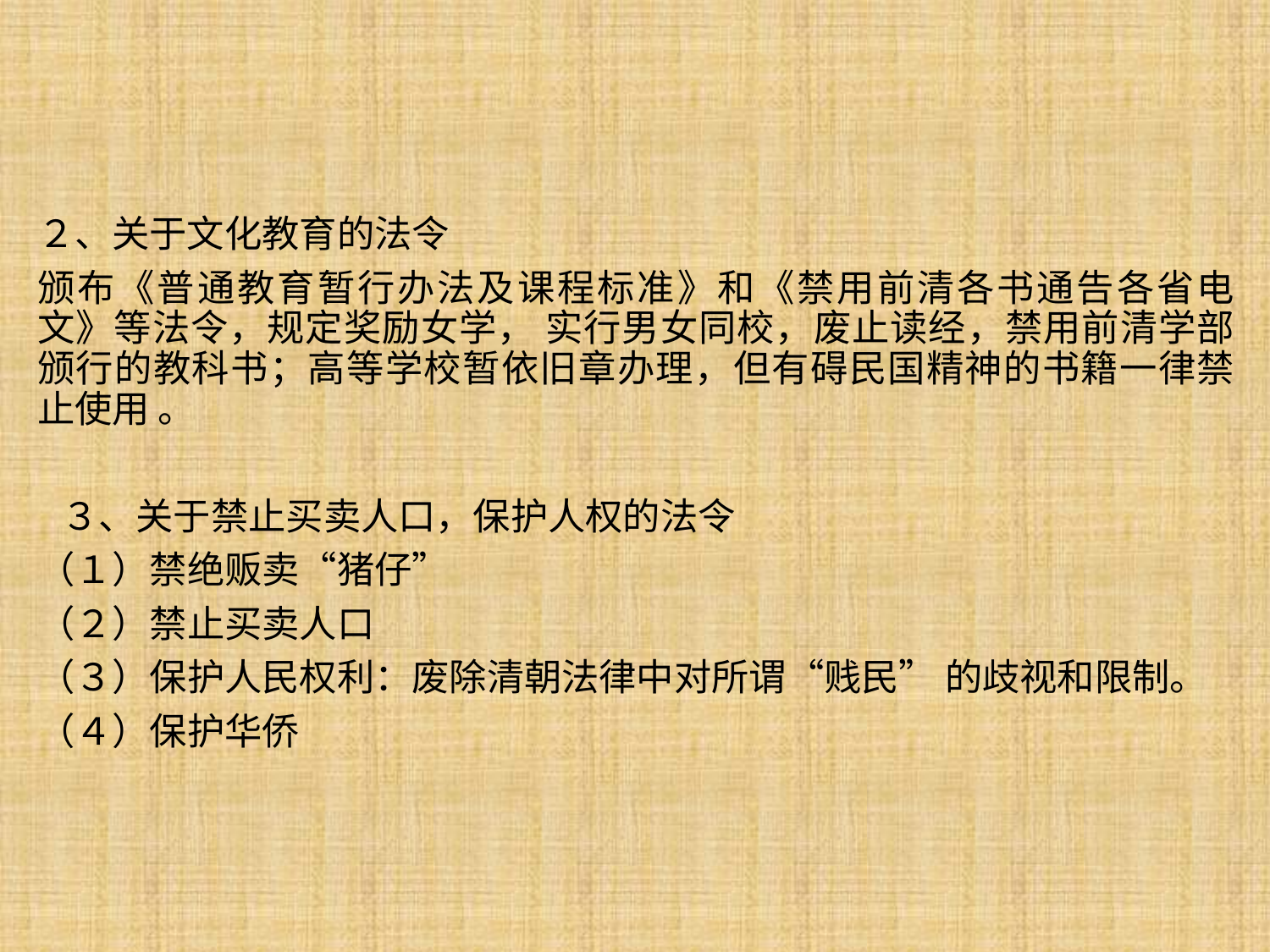

２、关于文化教育的法令
颁布《普通教育暂行办法及课程标准》和《禁用前清各书通告各省电文》等法令，规定奖励女学， 实行男女同校，废止读经，禁用前清学部颁行的教科书；高等学校暂依旧章办理，但有碍民国精神的书籍一律禁止使用 。

  ３、关于禁止买卖人口，保护人权的法令
（１）禁绝贩卖“猪仔”
（２）禁止买卖人口
（３）保护人民权利：废除清朝法律中对所谓“贱民” 的歧视和限制。
（４）保护华侨